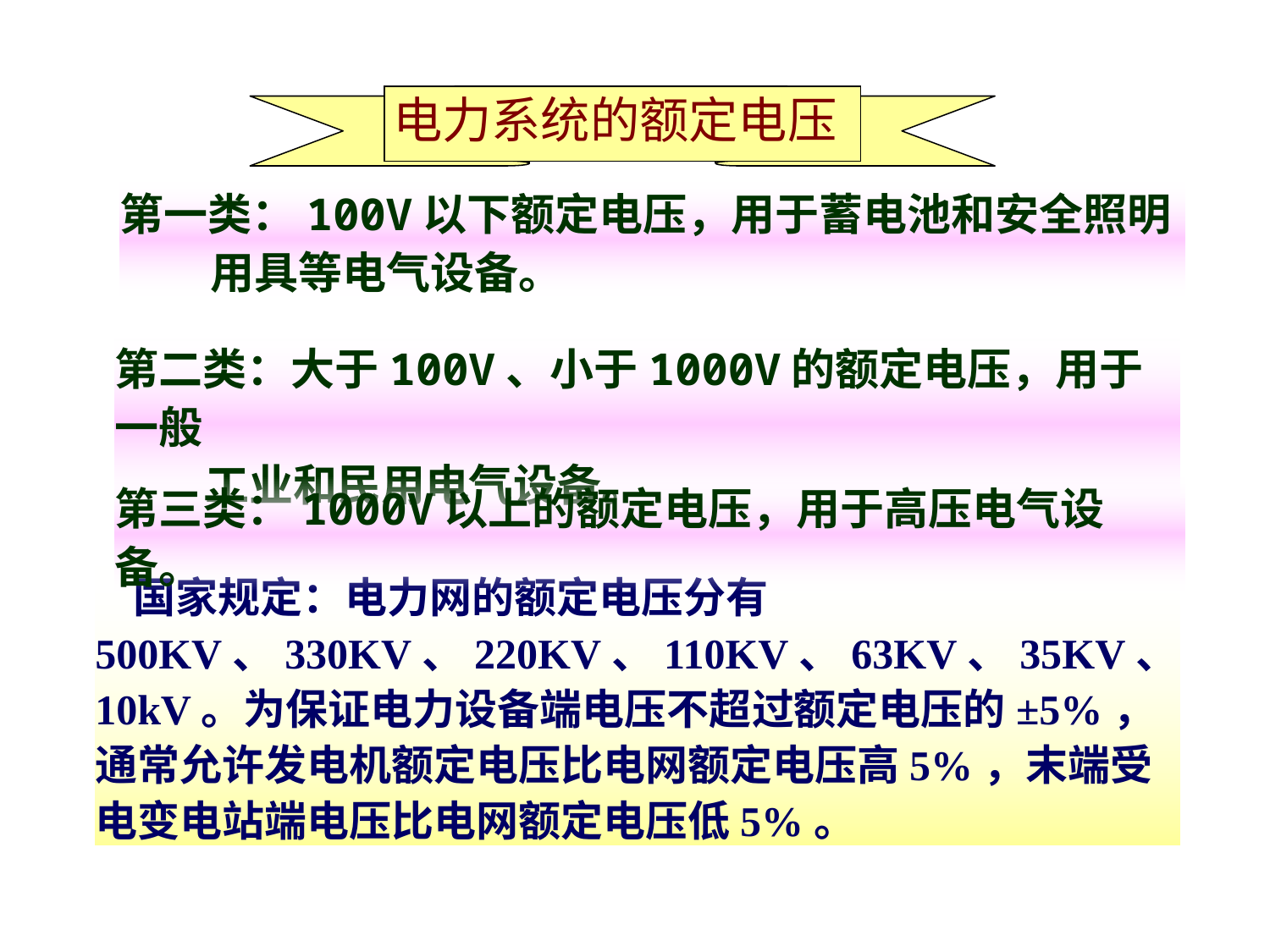

电力系统的额定电压
第一类：100V以下额定电压，用于蓄电池和安全照明
        用具等电气设备。
第二类：大于100V、小于1000V的额定电压，用于一般
        工业和民用电气设备。
第三类：1000V以上的额定电压，用于高压电气设备。
   国家规定：电力网的额定电压分有500KV、330KV、220KV、110KV、63KV、35KV、10kV。为保证电力设备端电压不超过额定电压的±5%，通常允许发电机额定电压比电网额定电压高5%，末端受电变电站端电压比电网额定电压低5%。